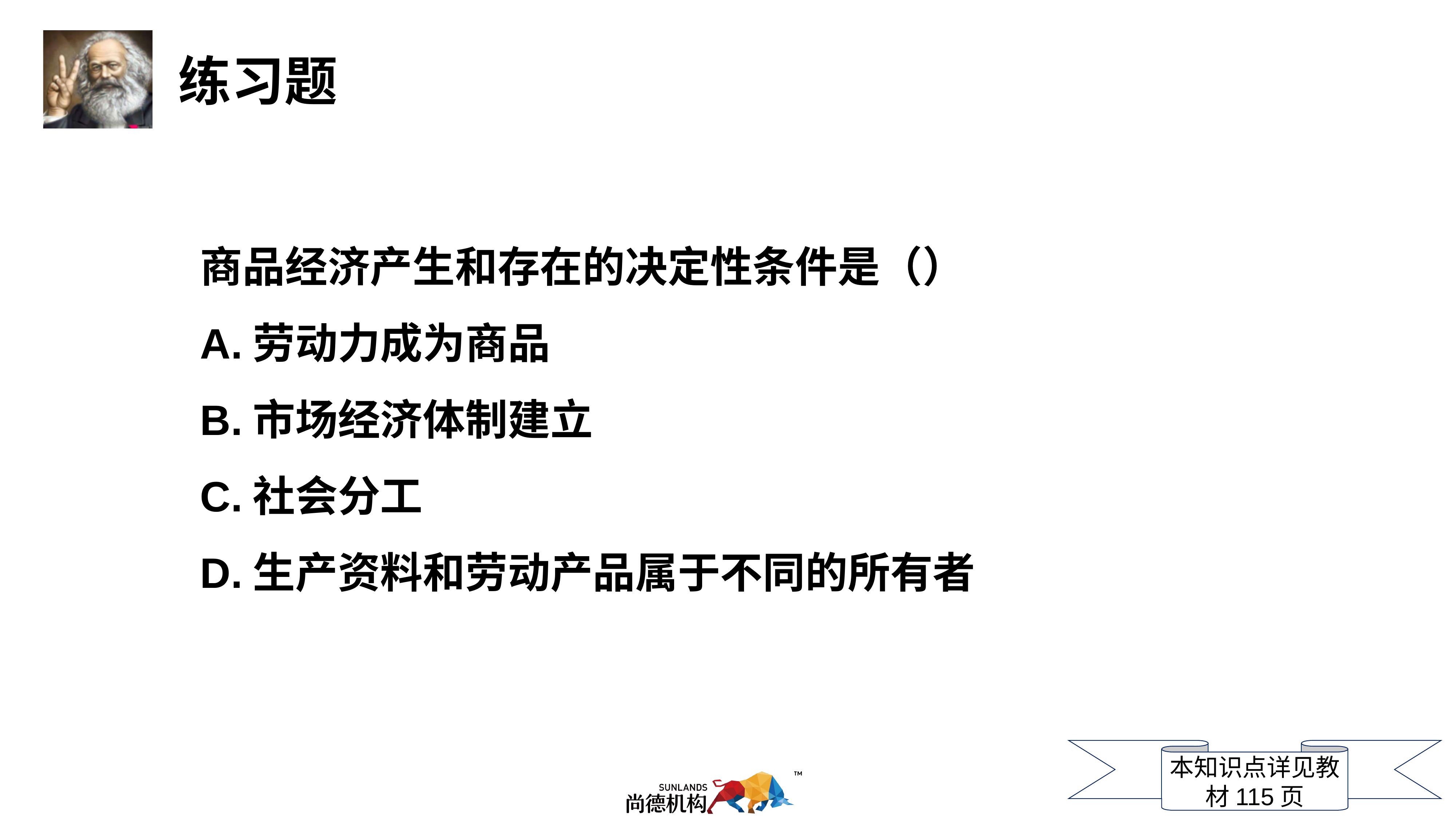

商品经济产生和存在的决定性条件是（）
A.劳动力成为商品
B.市场经济体制建立
C.社会分工
D.生产资料和劳动产品属于不同的所有者
本知识点详见教材115页